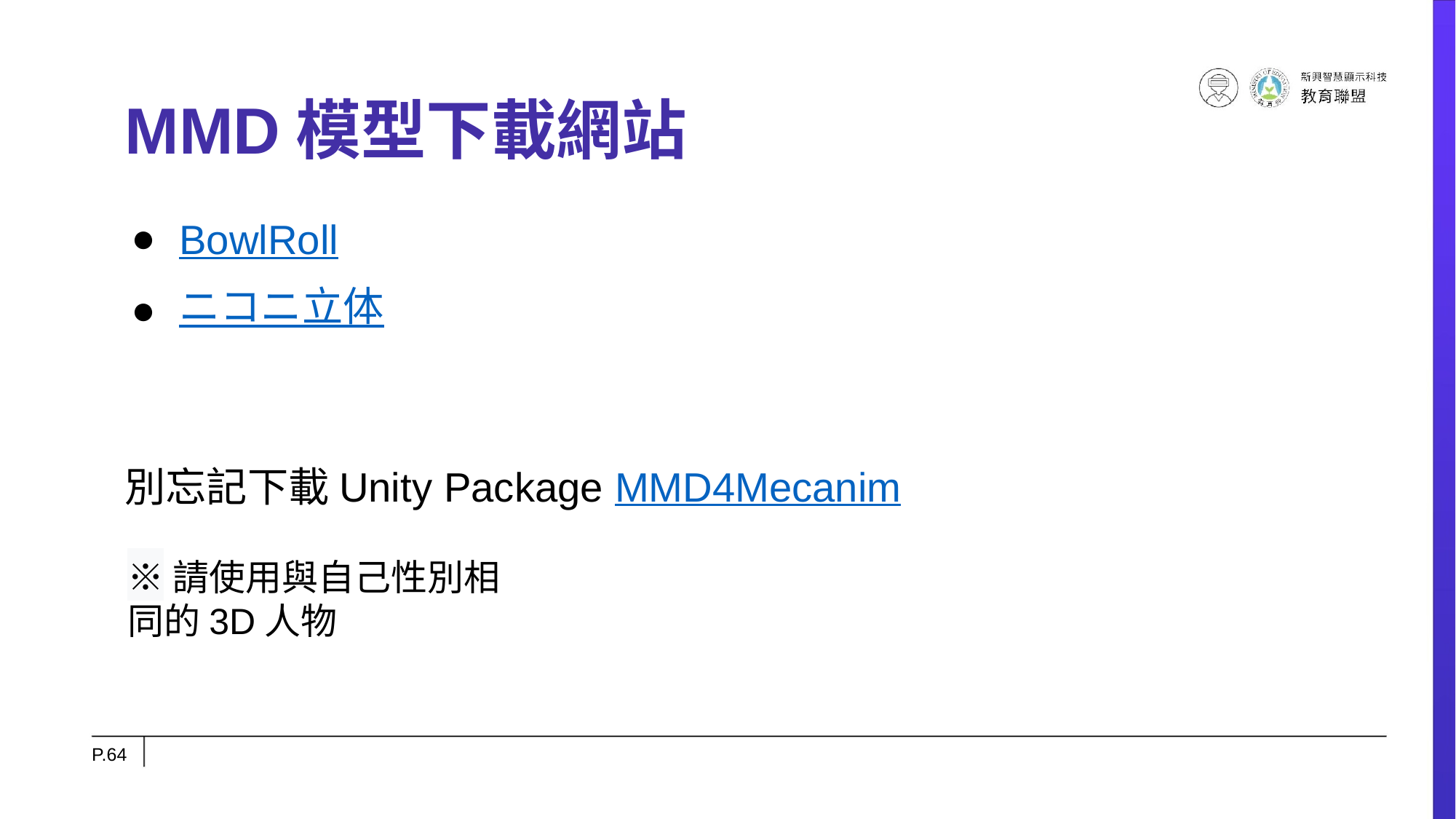

# MMD模型下載網站
BowlRoll
ニコニ立体

別忘記下載Unity Package MMD4Mecanim
※請使用與自己性別相同的3D人物
P.64